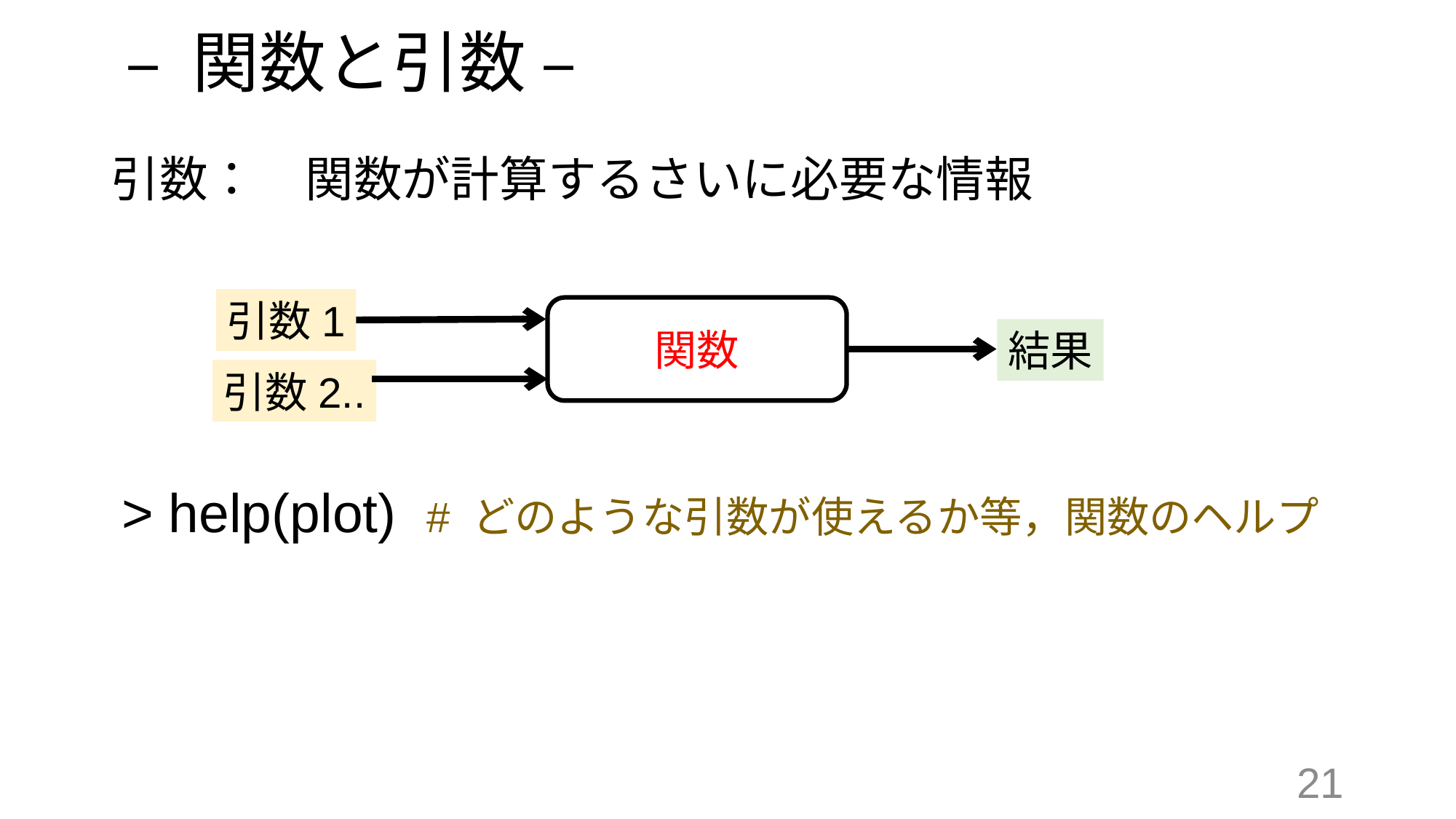

# – 関数と引数 –
引数：　関数が計算するさいに必要な情報
引数1
関数
結果
引数2..
> help(plot)  # どのような引数が使えるか等，関数のヘルプ
21